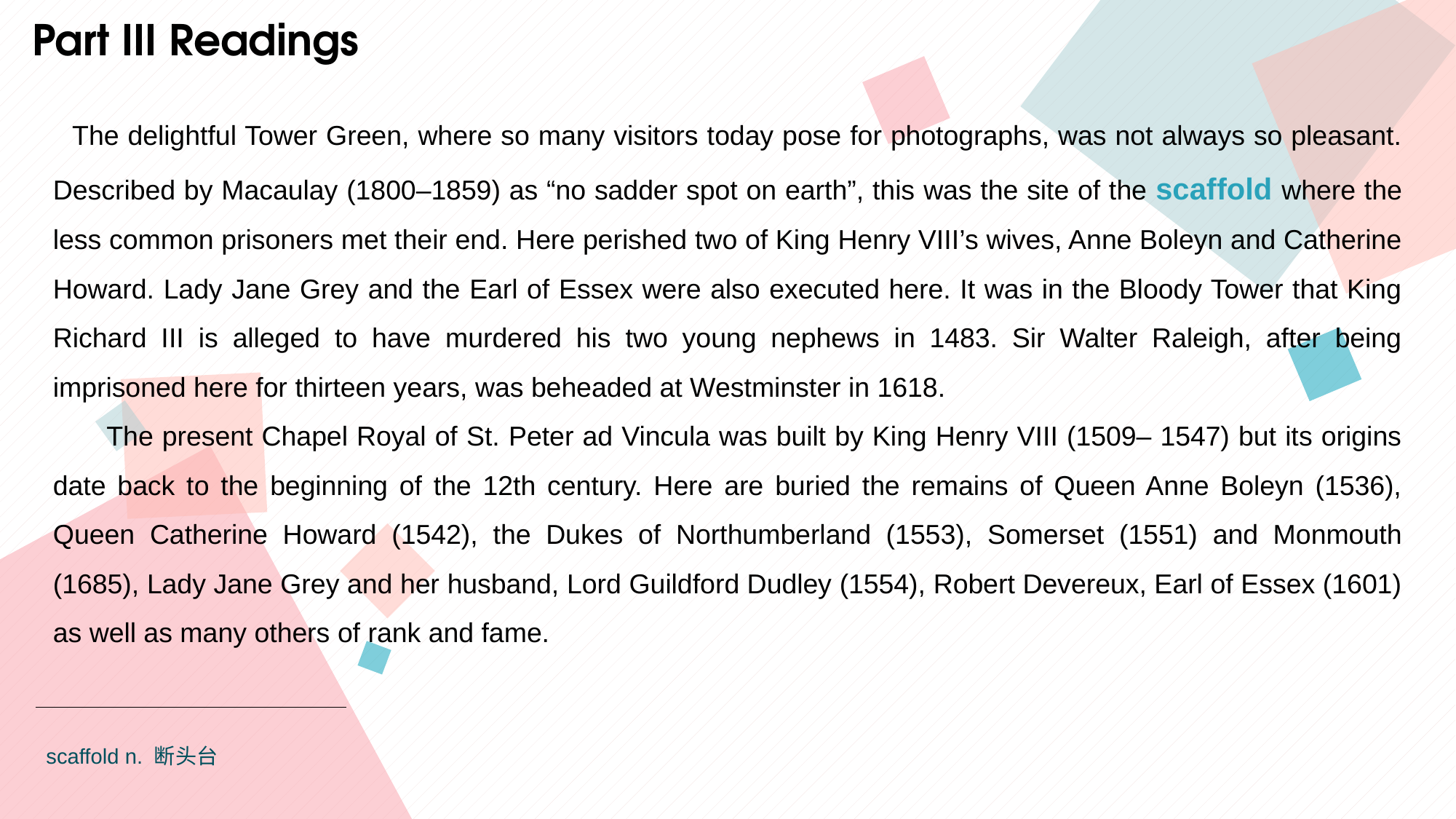

Part III Readings
  The delightful Tower Green, where so many visitors today pose for photographs, was not always so pleasant. Described by Macaulay (1800–1859) as “no sadder spot on earth”, this was the site of the scaffold where the less common prisoners met their end. Here perished two of King Henry VIII’s wives, Anne Boleyn and Catherine Howard. Lady Jane Grey and the Earl of Essex were also executed here. It was in the Bloody Tower that King Richard III is alleged to have murdered his two young nephews in 1483. Sir Walter Raleigh, after being imprisoned here for thirteen years, was beheaded at Westminster in 1618.
      The present Chapel Royal of St. Peter ad Vincula was built by King Henry VIII (1509– 1547) but its origins date back to the beginning of the 12th century. Here are buried the remains of Queen Anne Boleyn (1536), Queen Catherine Howard (1542), the Dukes of Northumberland (1553), Somerset (1551) and Monmouth (1685), Lady Jane Grey and her husband, Lord Guildford Dudley (1554), Robert Devereux, Earl of Essex (1601) as well as many others of rank and fame.
scaffold n. 断头台